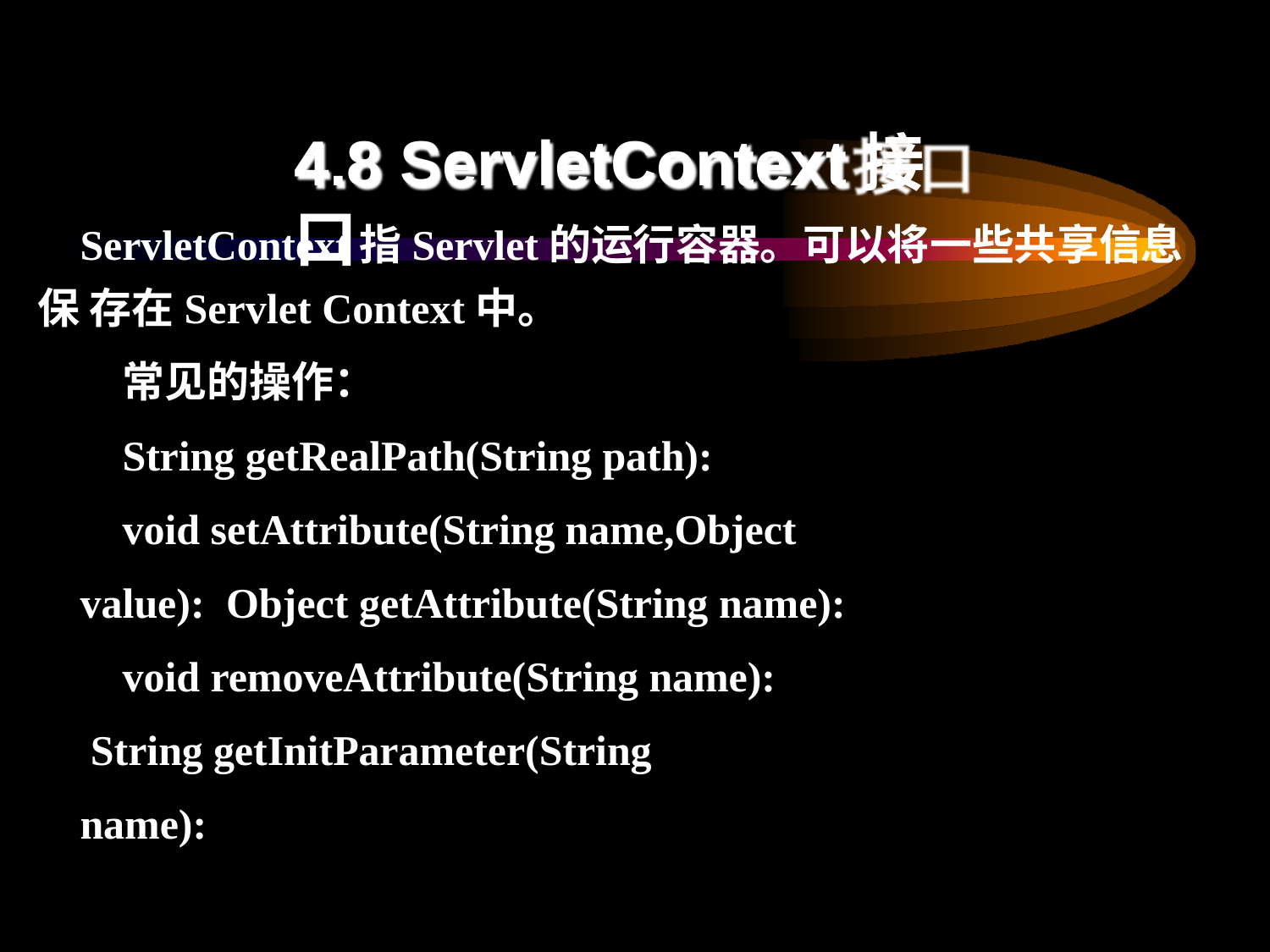

# 4.8 ServletContext接口

ServletContext指Servlet的运行容器。可以将一些共享信息保 存在Servlet Context中。
常见的操作：
String getRealPath(String path):
void setAttribute(String name,Object value):  Object getAttribute(String name):
void removeAttribute(String name):  String getInitParameter(String name):